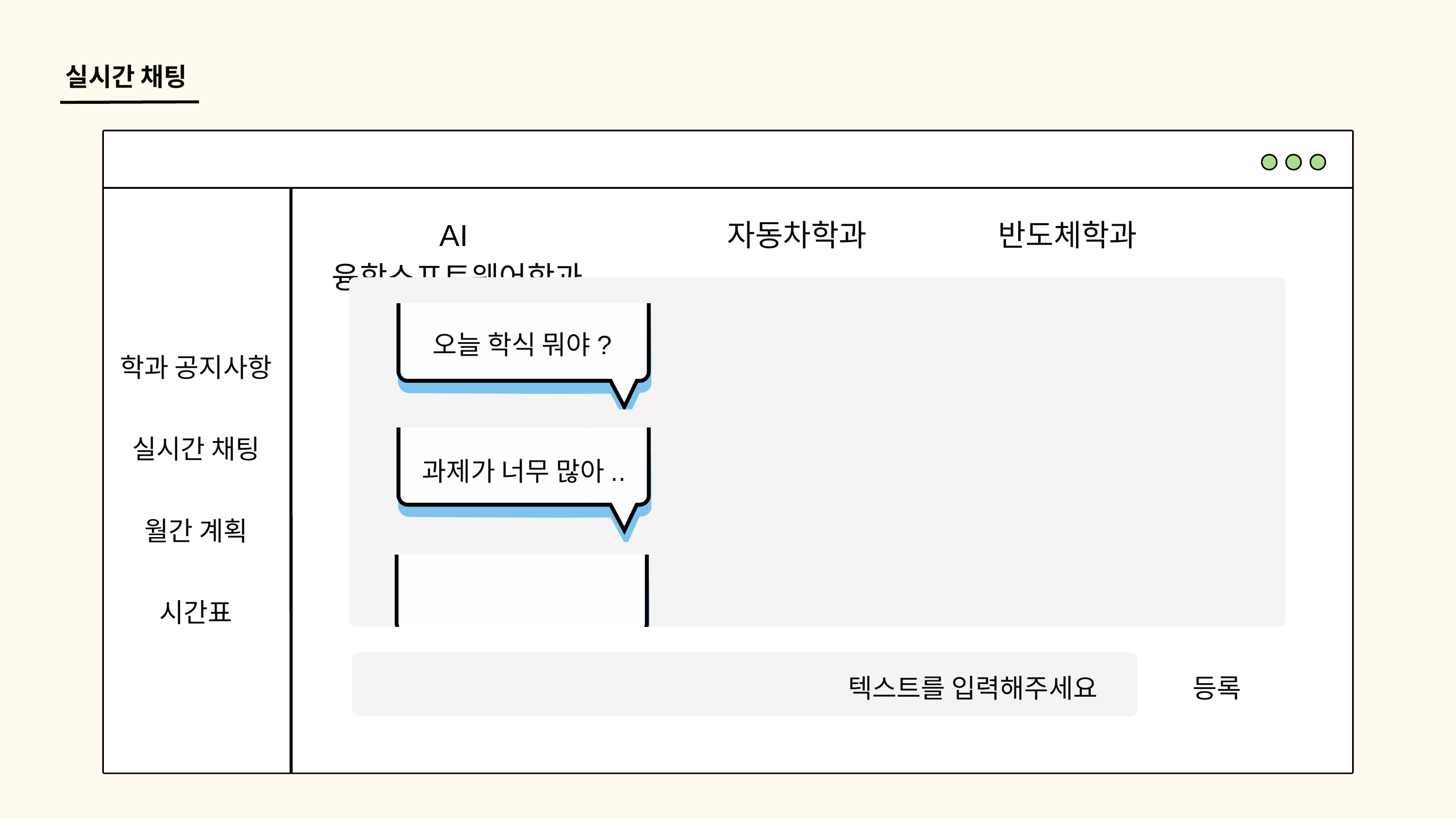

실시간 채팅

AI융합소프트웨어학과
자동차학과
반도체학과

오늘 학식 뭐야?
학과 공지사항
실시간 채팅

과제가 너무 많아..
월간 계획

시간표

텍스트를 입력해주세요
등록